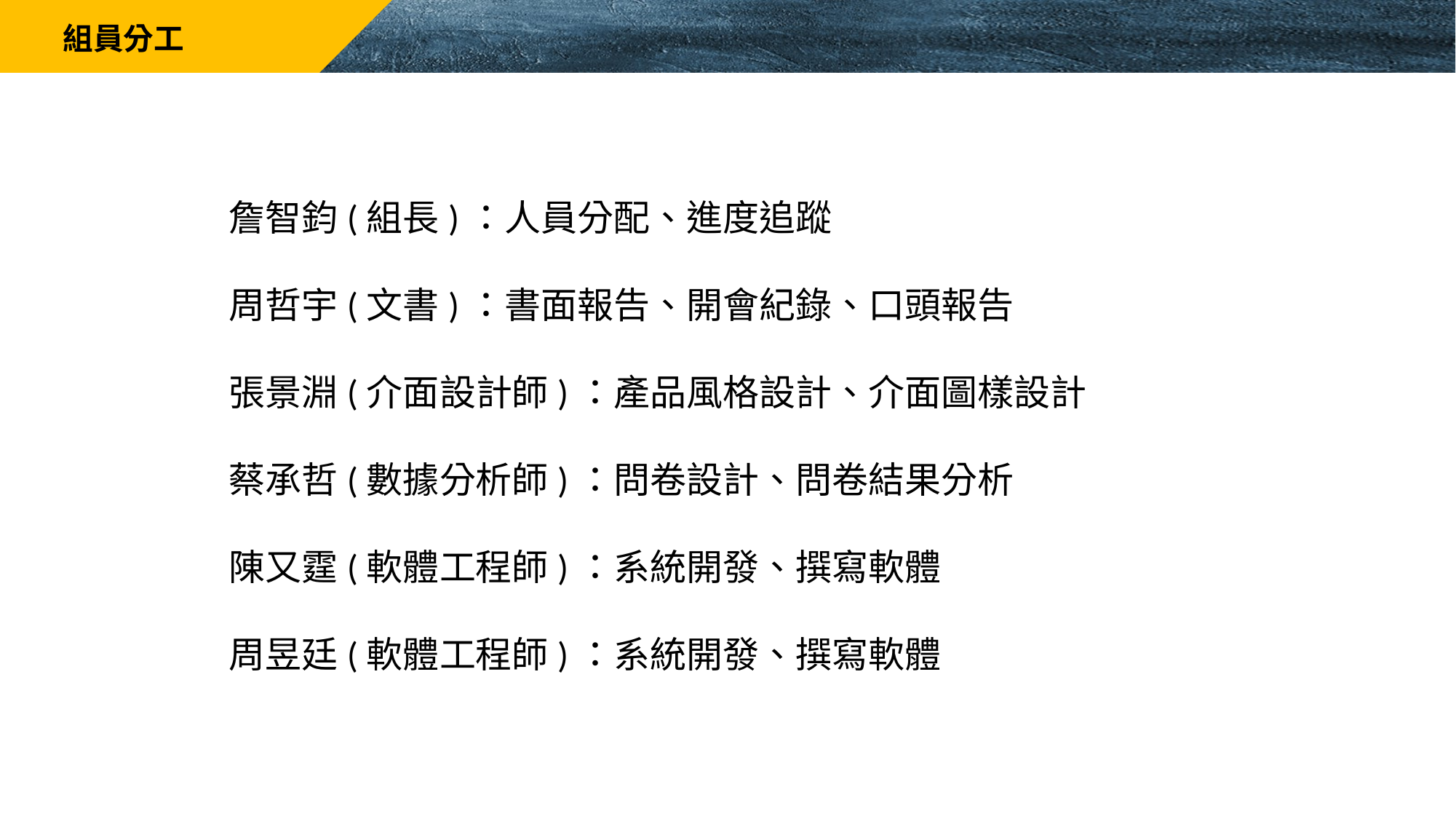

組員分工
詹智鈞(組長)：人員分配、進度追蹤
周哲宇(文書)：書面報告、開會紀錄、口頭報告
張景淵(介面設計師)：產品風格設計、介面圖樣設計
蔡承哲(數據分析師)：問卷設計、問卷結果分析
陳又霆(軟體工程師)：系統開發、撰寫軟體
周昱廷(軟體工程師)：系統開發、撰寫軟體